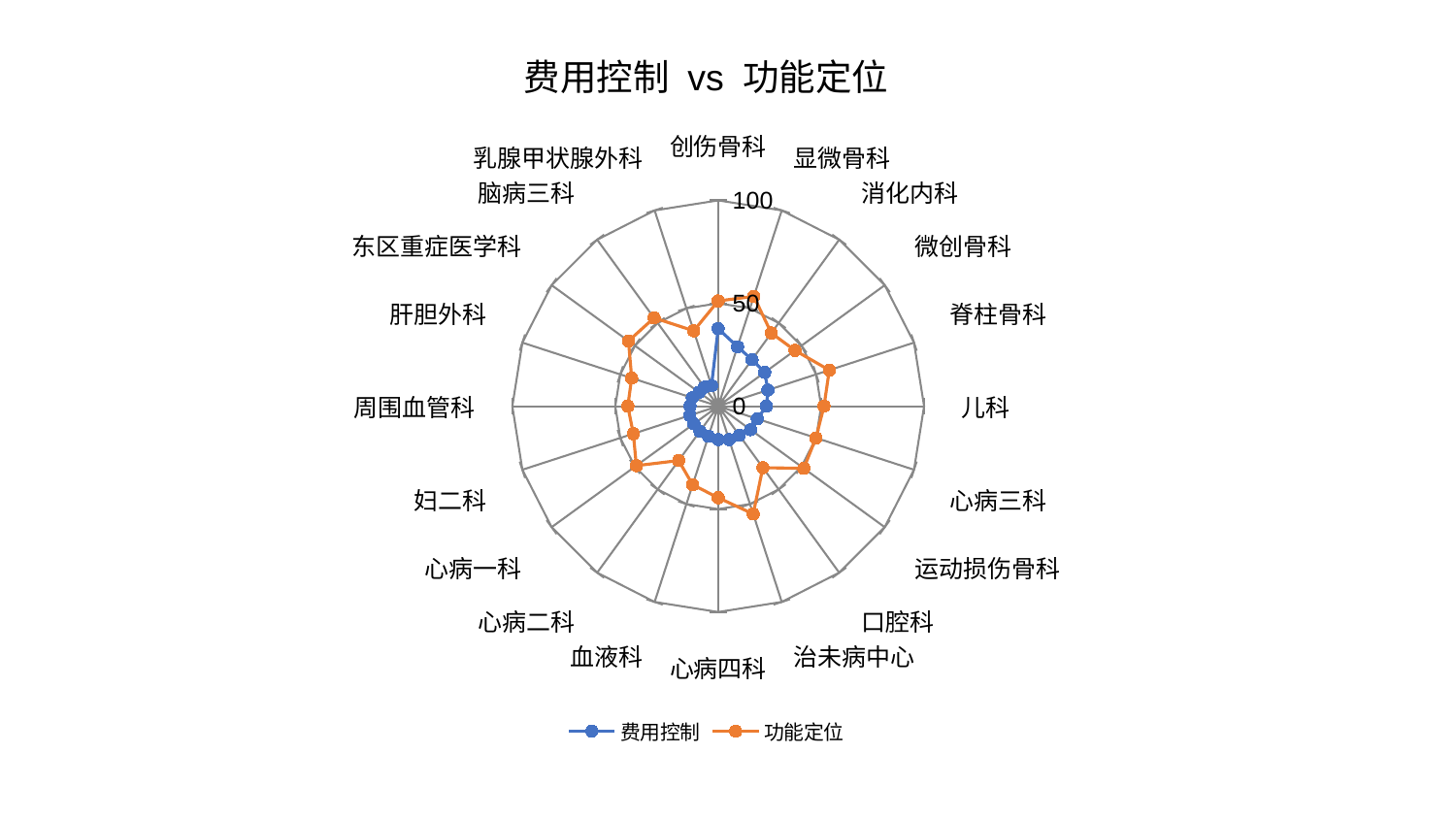

### Chart: 费用控制 vs 功能定位

| Category | 费用控制 | 功能定位 |
|---|---|---|
| 创伤骨科 | 37.67994119086728 | 51.15150578404038 |
| 显微骨科 | 30.3636859700249 | 56.05795880052649 |
| 消化内科 | 27.974214804564838 | 43.9407206628693 |
| 微创骨科 | 27.955500409319356 | 46.108511347514856 |
| 脊柱骨科 | 25.394412940462793 | 56.74981493641563 |
| 儿科 | 23.457267490493503 | 51.401966547621015 |
| 心病三科 | 19.96134264856486 | 49.92058933407681 |
| 运动损伤骨科 | 19.435782743508373 | 51.40504319491733 |
| 口腔科 | 17.510909068209628 | 36.93319851895652 |
| 治未病中心 | 17.12032913448134 | 55.08354508598939 |
| 心病四科 | 16.249458939193847 | 44.470645129707236 |
| 血液科 | 15.335376498655872 | 40.17495946355522 |
| 心病二科 | 15.11138387930214 | 32.65866938542048 |
| 心病一科 | 14.630723067270617 | 49.16465586331476 |
| 妇二科 | 14.460718553893134 | 43.3405632996527 |
| 周围血管科 | 13.688496303672753 | 43.90382458223742 |
| 肝胆外科 | 13.24000329325023 | 44.19535202040994 |
| 东区重症医学科 | 11.493249657512687 | 53.877921660887374 |
| 脑病三科 | 11.43342949252453 | 53.0392964784573 |
| 乳腺甲状腺外科 | 10.4712146559628 | 38.499061879891066 |
43